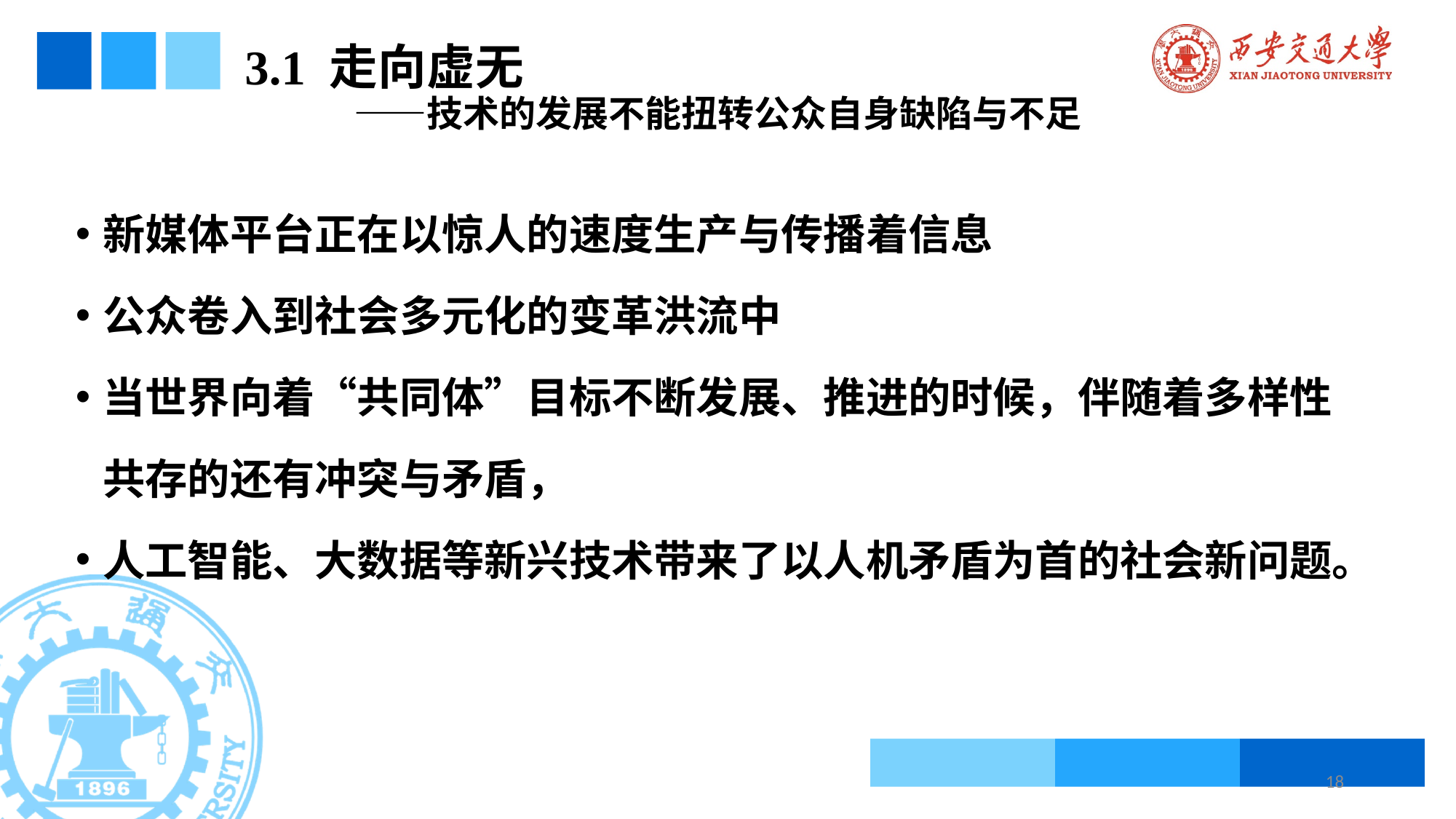

3.1 走向虚无
	——技术的发展不能扭转公众自身缺陷与不足
新媒体平台正在以惊人的速度生产与传播着信息
公众卷入到社会多元化的变革洪流中
当世界向着“共同体”目标不断发展、推进的时候，伴随着多样性共存的还有冲突与矛盾，
人工智能、大数据等新兴技术带来了以人机矛盾为首的社会新问题。
18